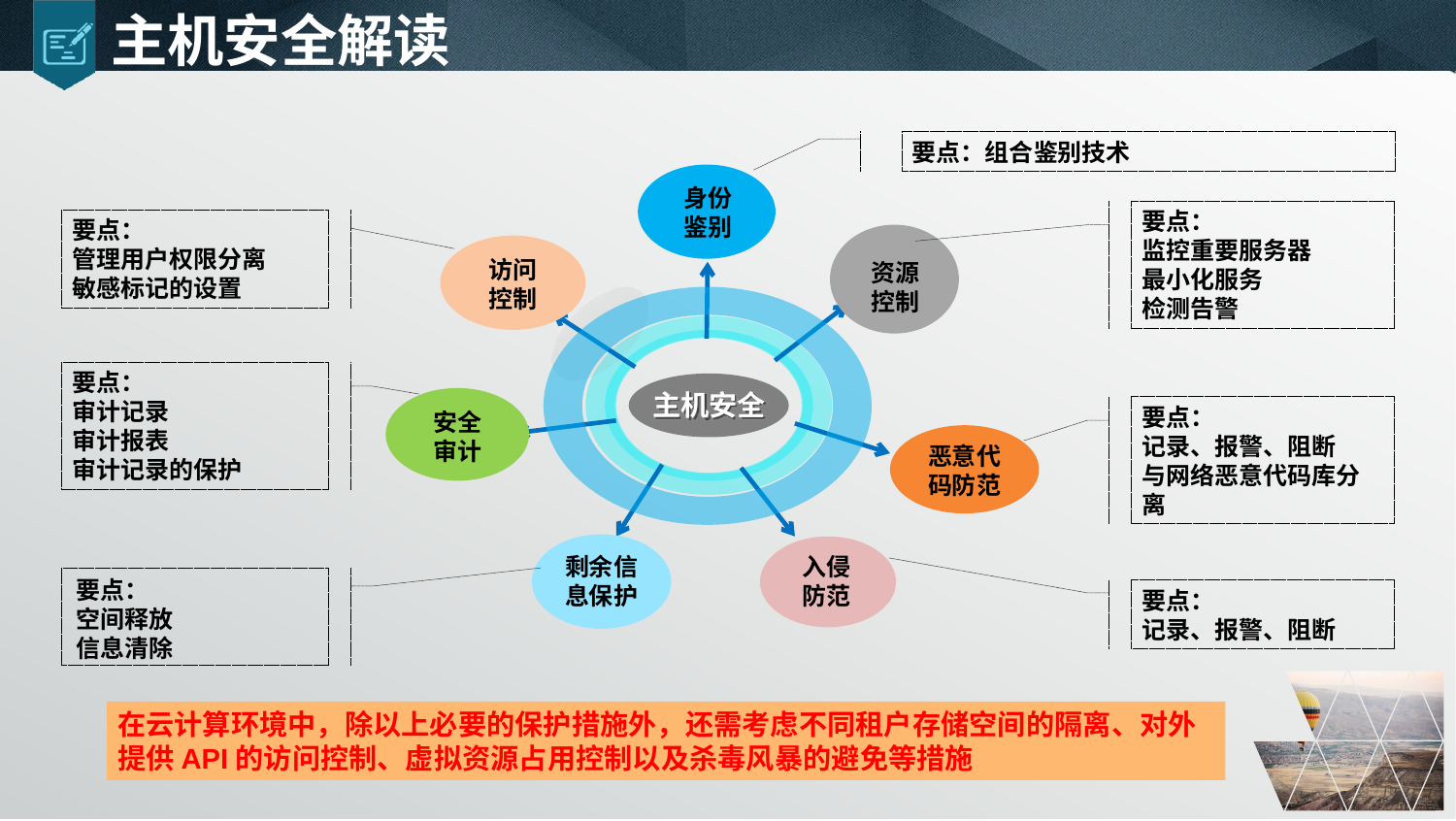

# 主机安全解读
要点：组合鉴别技术

身份
鉴别
要点：
监控重要服务器
最小化服务
检测告警
要点：
管理用户权限分离
敏感标记的设置

访问
控制
资源
控制

要点：
审计记录
审计报表
审计记录的保护

主机安全

要点：
记录、报警、阻断
与网络恶意代码库分离
安全
审计

恶意代
码防范

剩余信
息保护
入侵
防范
要点：
空间释放
信息清除
要点：
记录、报警、阻断

在云计算环境中，除以上必要的保护措施外，还需考虑不同租户存储空间的隔离、对外提供API的访问控制、虚拟资源占用控制以及杀毒风暴的避免等措施